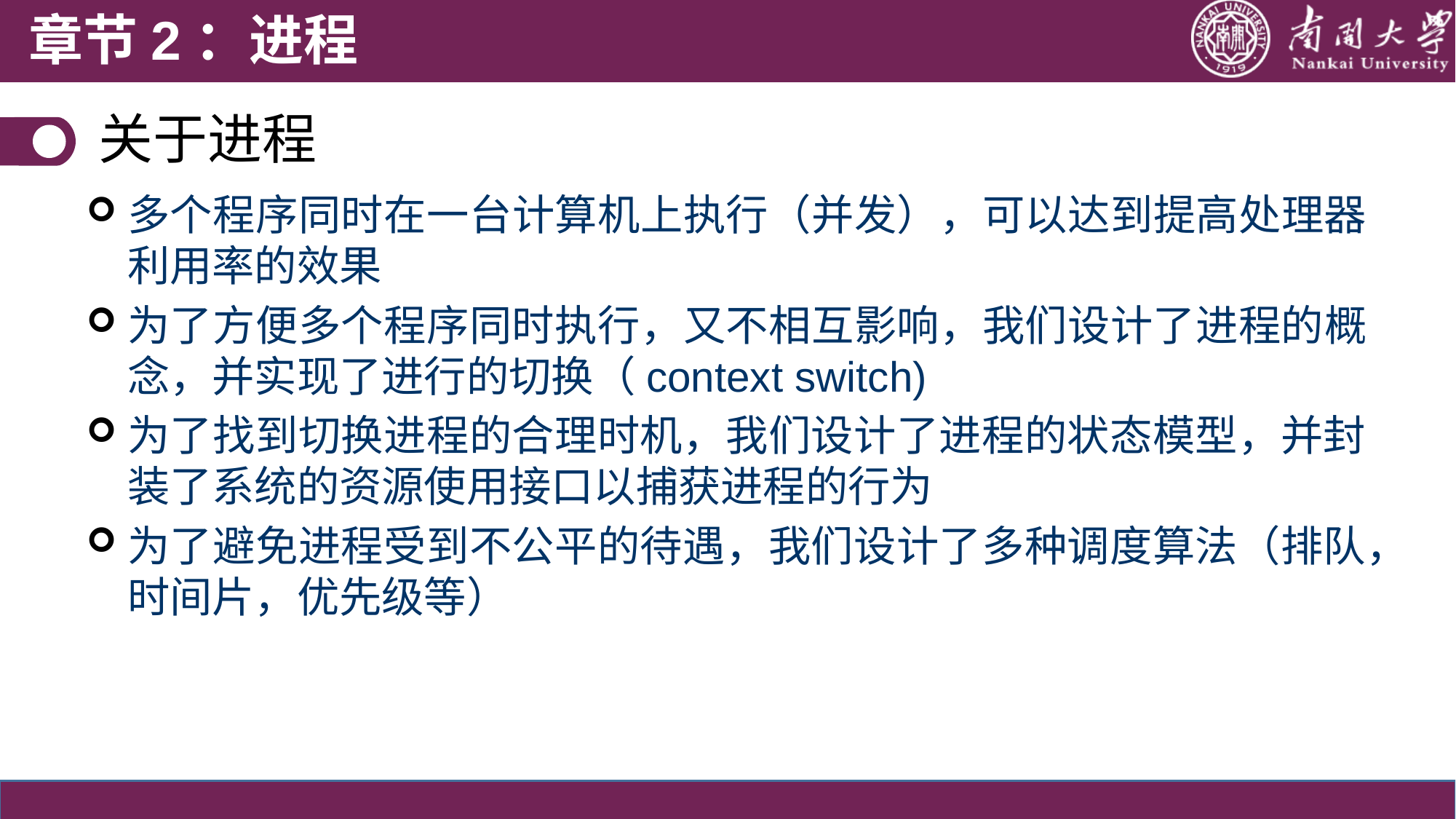

章节2：进程
关于进程

多个程序同时在一台计算机上执行（并发），可以达到提高处理器利用率的效果
为了方便多个程序同时执行，又不相互影响，我们设计了进程的概念，并实现了进行的切换（context switch)
为了找到切换进程的合理时机，我们设计了进程的状态模型，并封装了系统的资源使用接口以捕获进程的行为
为了避免进程受到不公平的待遇，我们设计了多种调度算法（排队，时间片，优先级等）